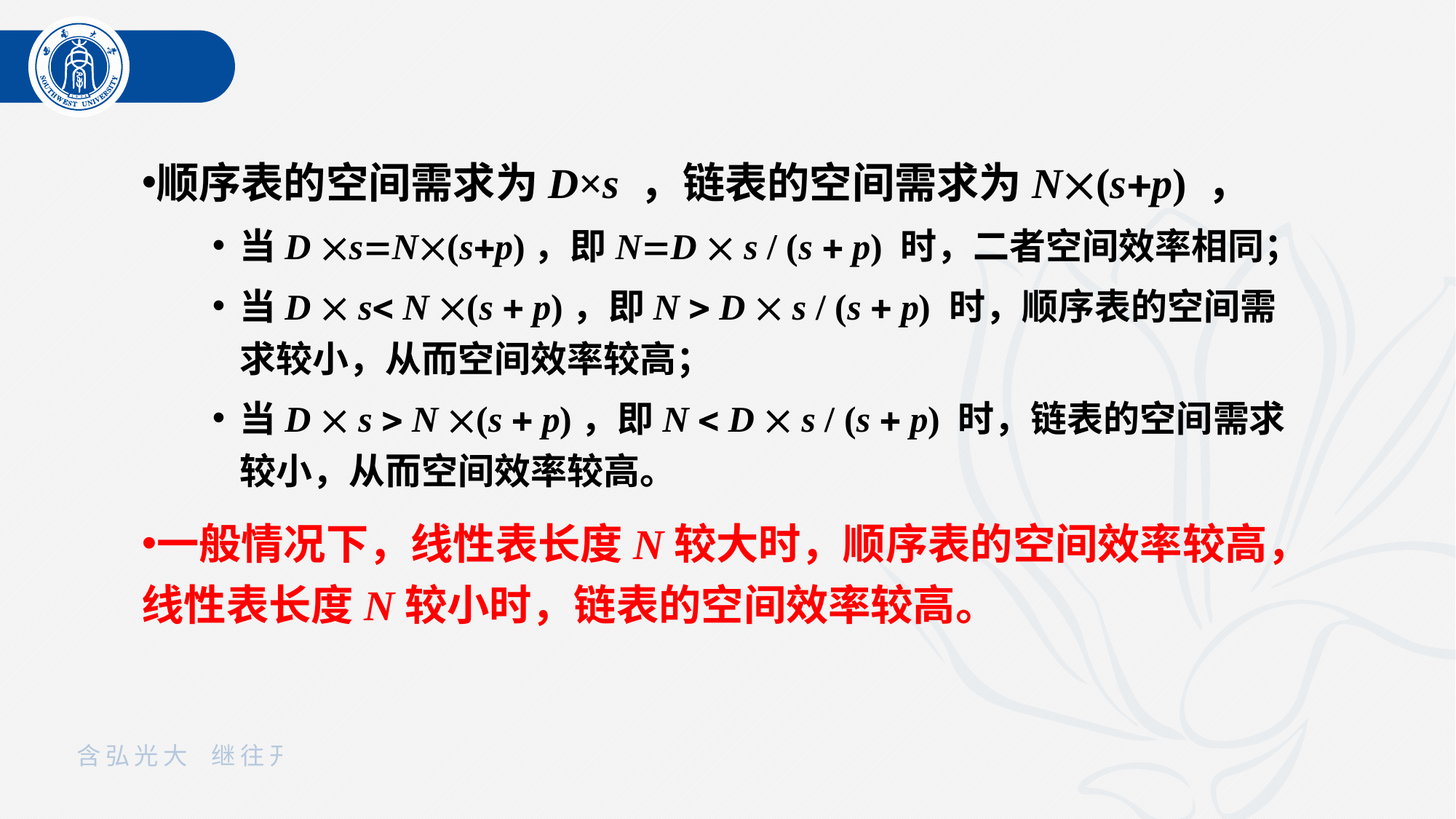

顺序表的空间需求为D×s ，链表的空间需求为N×(s+p) ，
当D ×s=N×(s+p)，即N=D × s / (s + p) 时，二者空间效率相同；
当D × s< N ×(s + p)，即N > D × s / (s + p) 时，顺序表的空间需求较小，从而空间效率较高；
当D × s > N ×(s + p)，即N < D × s / (s + p) 时，链表的空间需求较小，从而空间效率较高。
一般情况下，线性表长度N较大时，顺序表的空间效率较高，线性表长度N较小时，链表的空间效率较高。